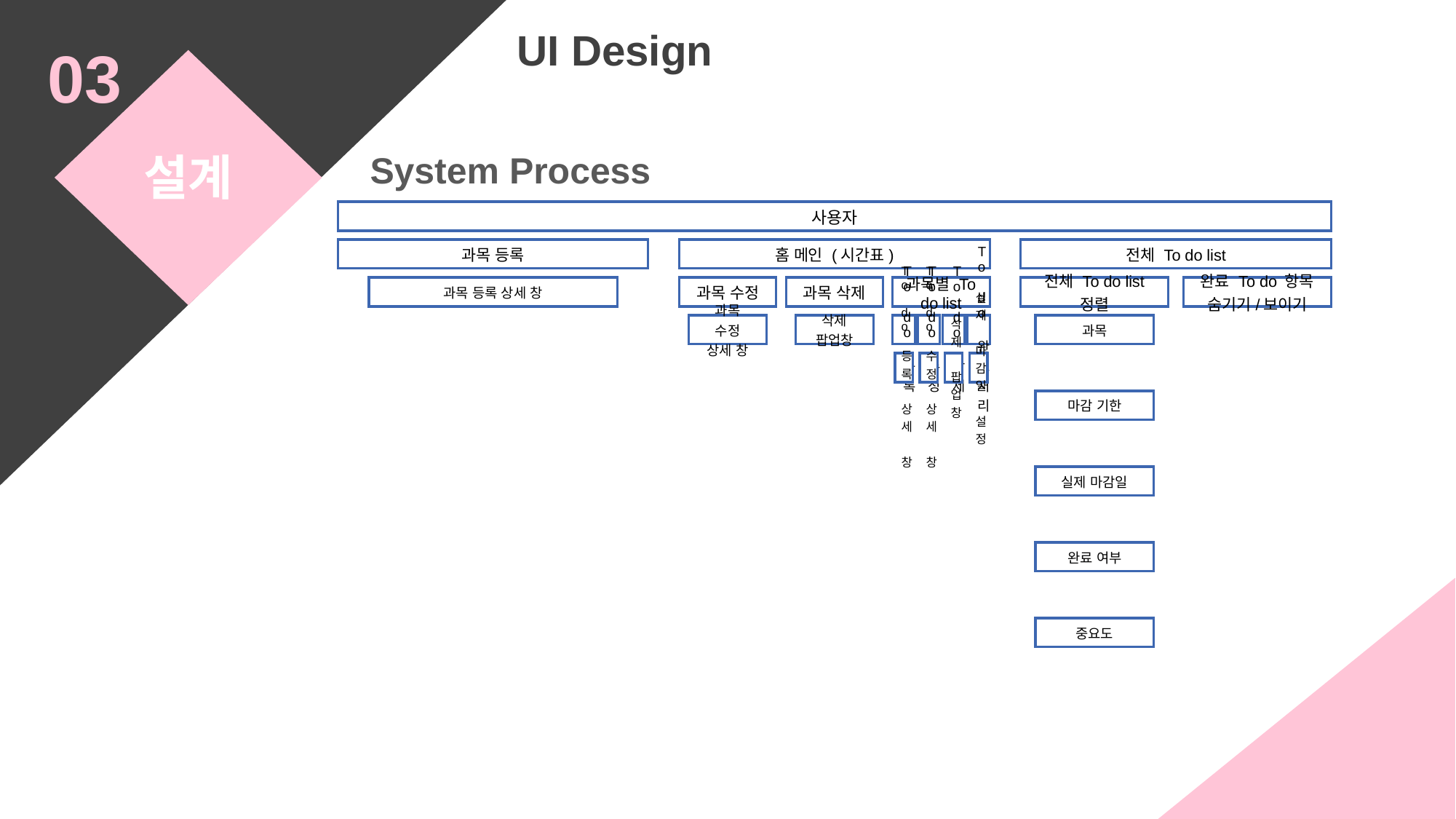

UI Design
03
설계
System Process
사용자
과목 등록
전체 To do list
홈 메인 (시간표)
과목 수정
전체 To do list 정렬
중요도
과목 삭제
삭제 팝업창
삭제 팝업창
과목 등록 상세 창
과목 수정 상세 창
완료 To do 항목
숨기기/보이기
과목
마감 기한
실제 마감일
완료 여부